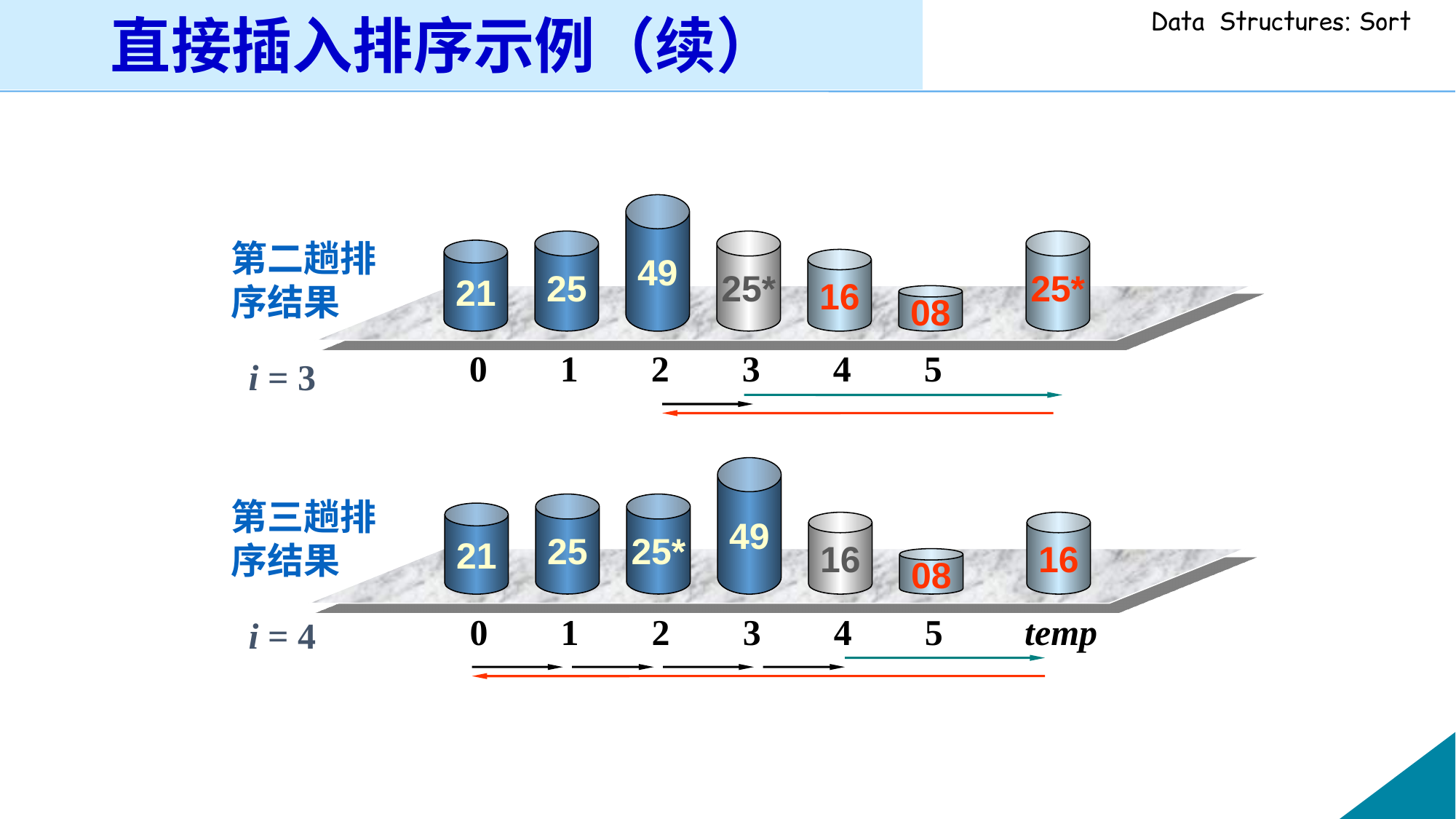

直接插入排序示例（续）
49
第二趟排序结果
25
25*
25*
21
16

08
0        1        2        3        4        5
i = 3

49
第三趟排序结果
25
25*
21
16
16

08
0        1        2        3        4        5         temp
i = 4